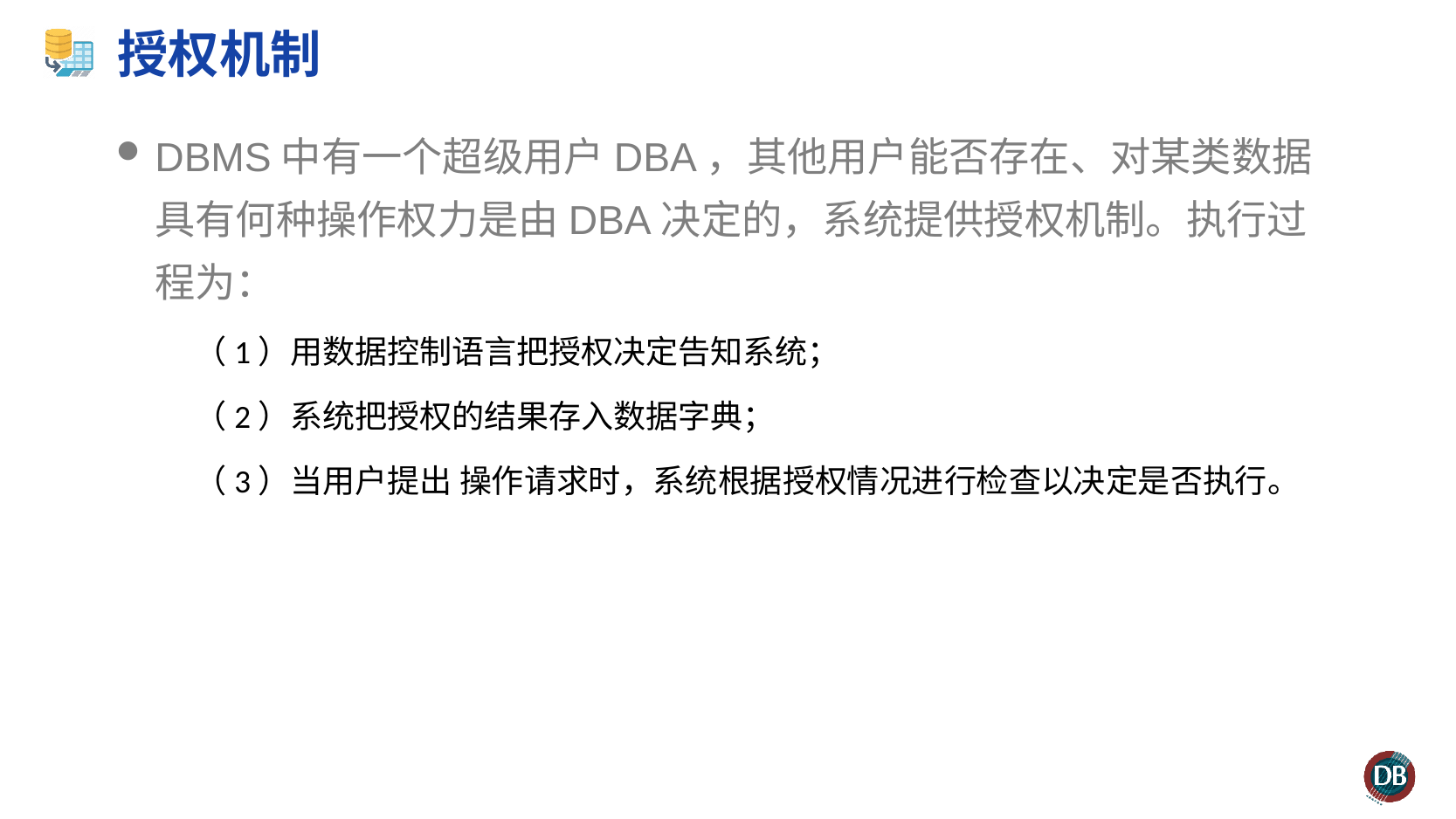

# 授权机制
DBMS中有一个超级用户DBA，其他用户能否存在、对某类数据具有何种操作权力是由DBA决定的，系统提供授权机制。执行过程为：
（1）用数据控制语言把授权决定告知系统；
（2）系统把授权的结果存入数据字典；
（3）当用户提出 操作请求时，系统根据授权情况进行检查以决定是否执行。